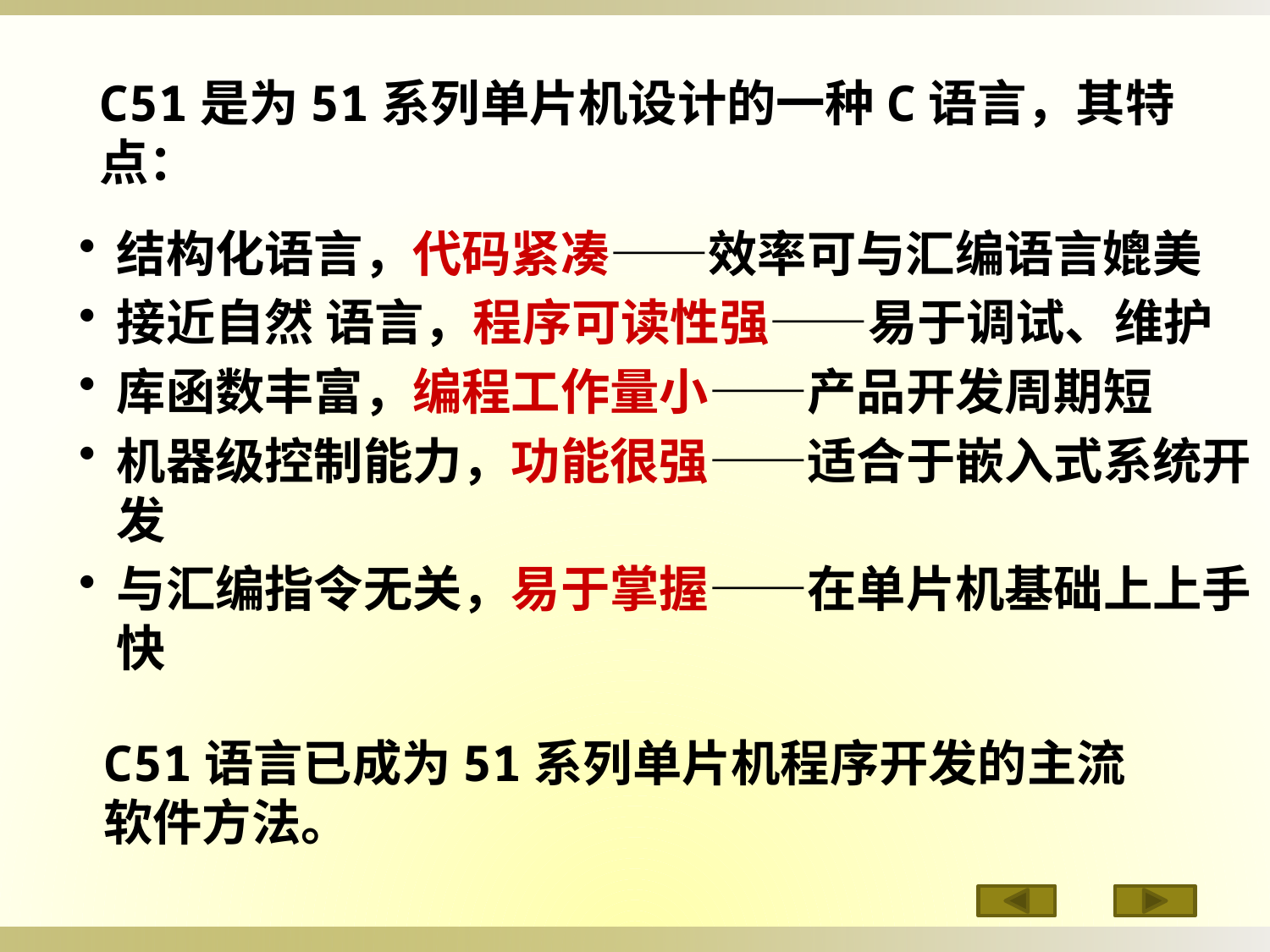

C51是为51系列单片机设计的一种C语言，其特点：
结构化语言，代码紧凑——效率可与汇编语言媲美
接近自然 语言，程序可读性强——易于调试、维护
库函数丰富，编程工作量小——产品开发周期短
机器级控制能力，功能很强——适合于嵌入式系统开发
与汇编指令无关，易于掌握——在单片机基础上上手快
C51语言已成为51系列单片机程序开发的主流软件方法。